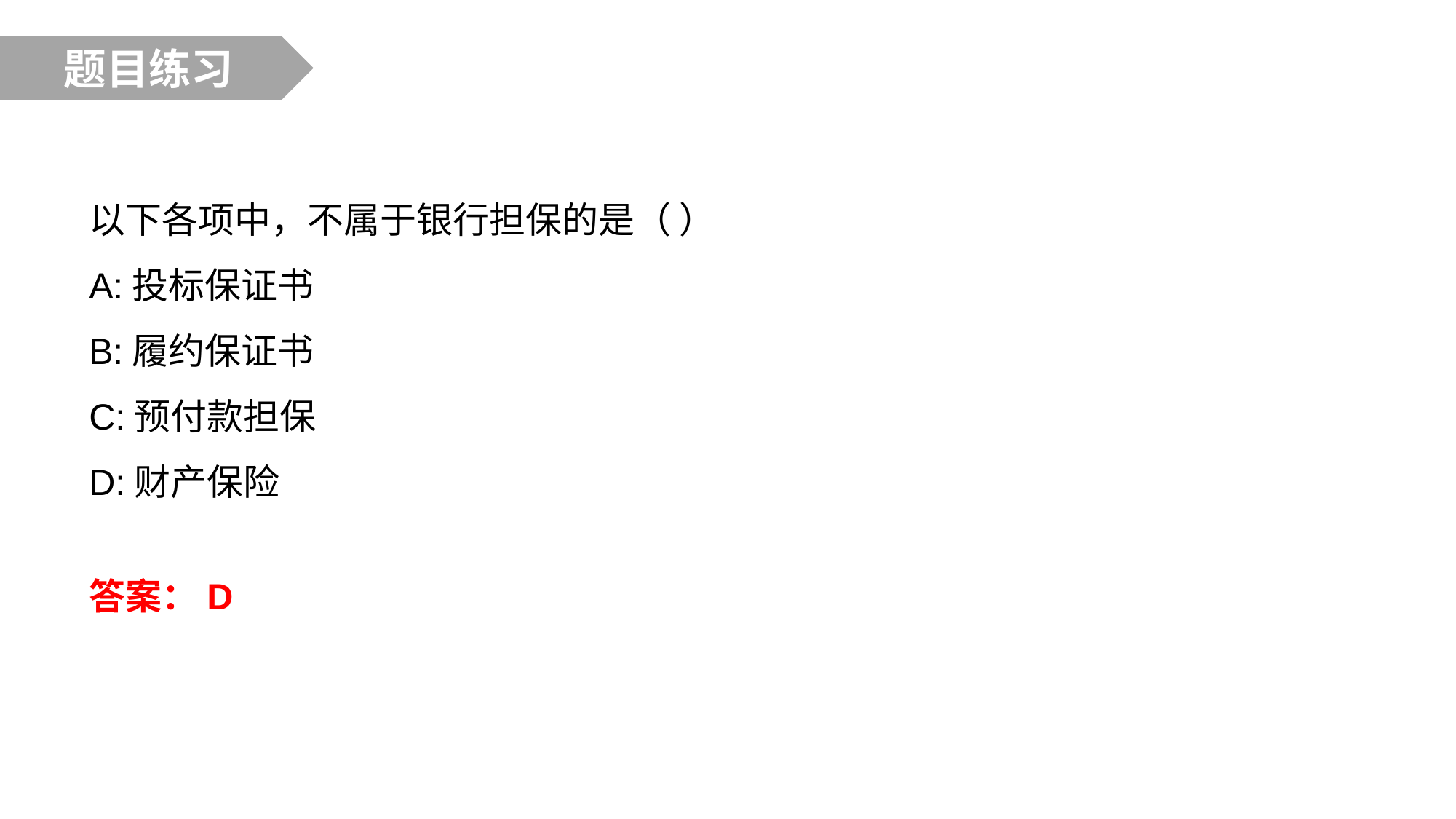

题目练习
以下各项中，不属于银行担保的是（ ）
A:投标保证书
B:履约保证书
C:预付款担保
D:财产保险
答案：D